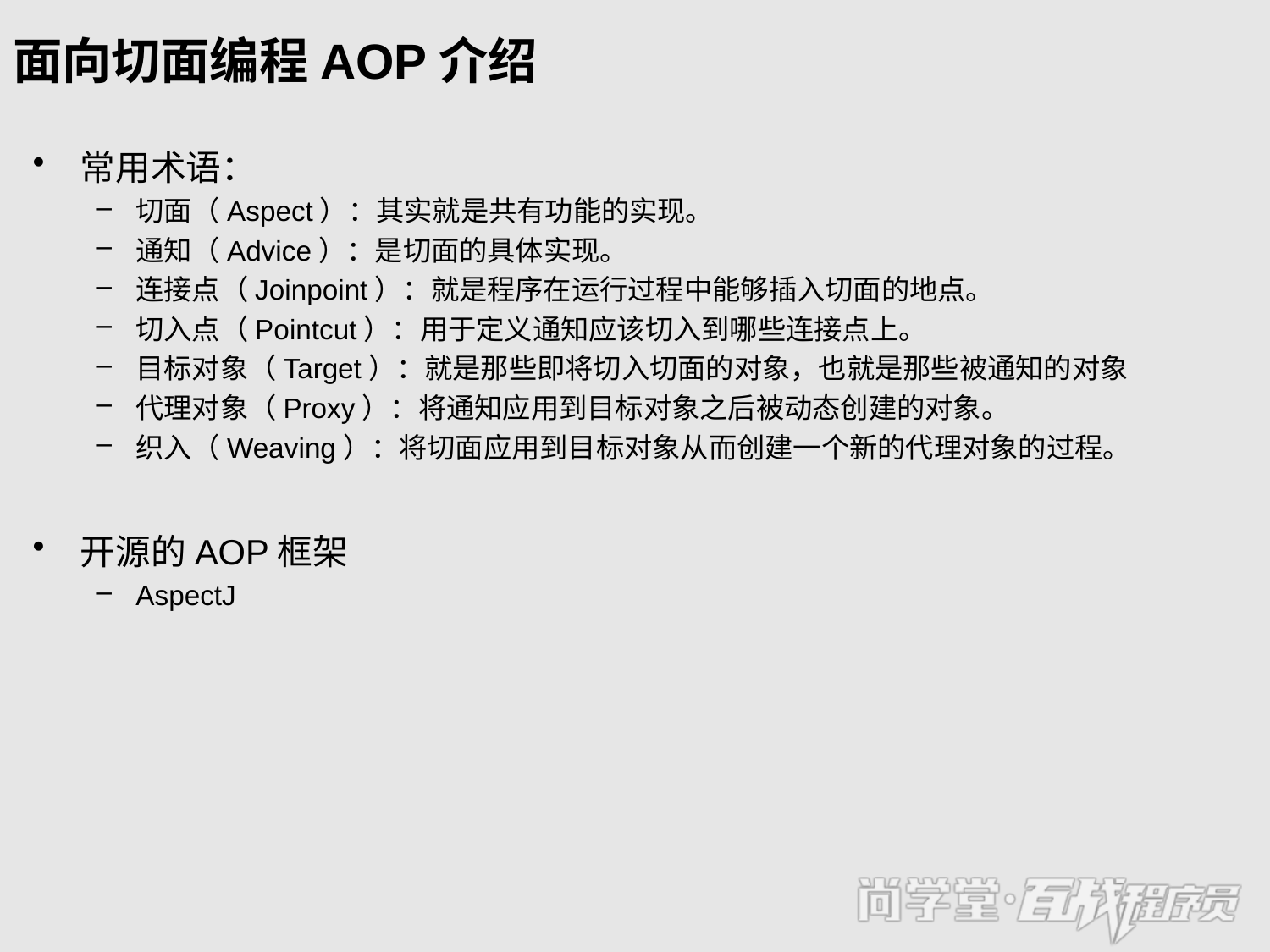

# 面向切面编程AOP介绍
常用术语：
切面（Aspect）：其实就是共有功能的实现。
通知（Advice）：是切面的具体实现。
连接点（Joinpoint）：就是程序在运行过程中能够插入切面的地点。
切入点（Pointcut）：用于定义通知应该切入到哪些连接点上。
目标对象（Target）：就是那些即将切入切面的对象，也就是那些被通知的对象
代理对象（Proxy）：将通知应用到目标对象之后被动态创建的对象。
织入（Weaving）：将切面应用到目标对象从而创建一个新的代理对象的过程。

开源的AOP框架
AspectJ